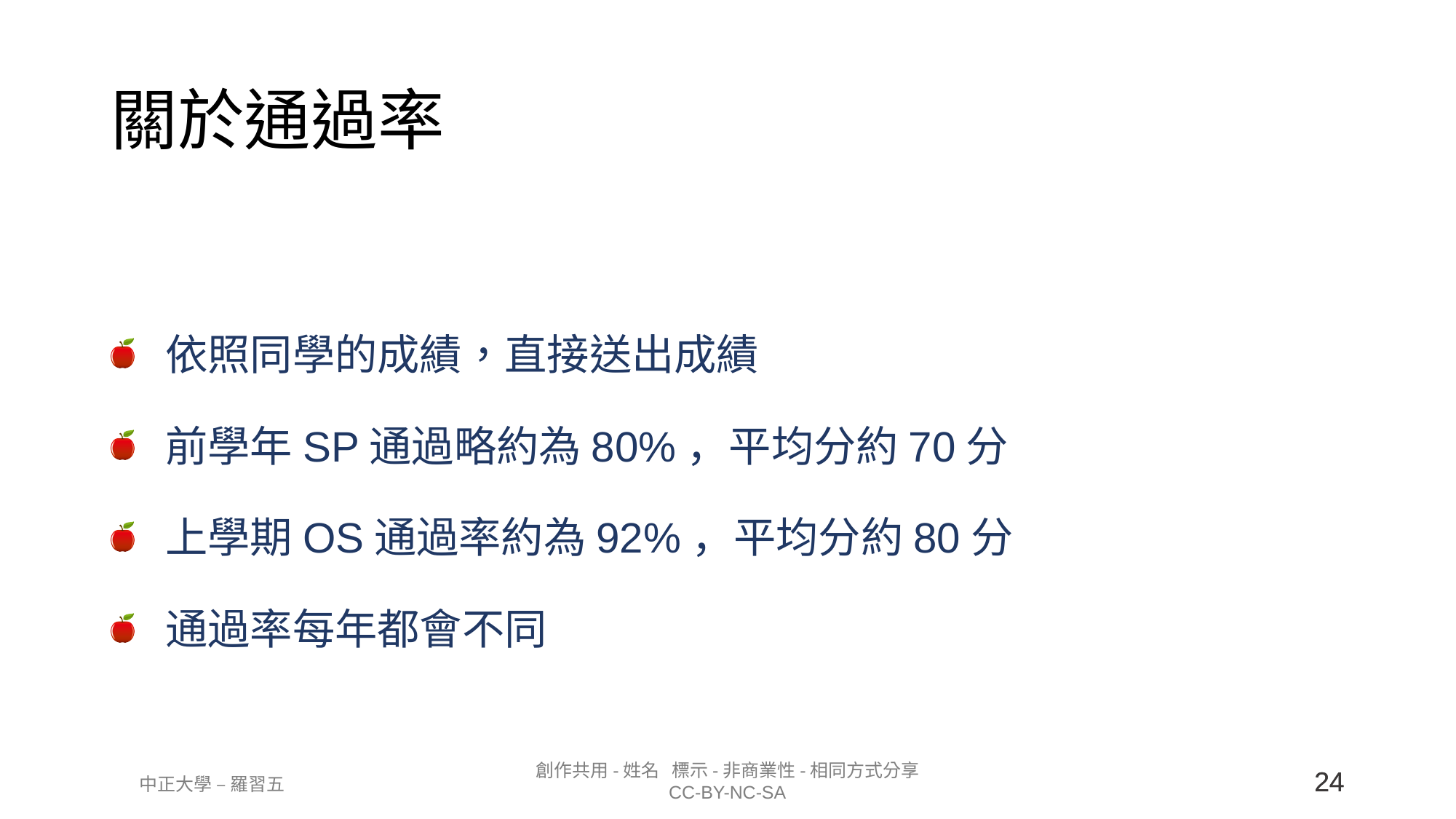

# 關於通過率
依照同學的成績，直接送出成績
前學年SP通過略約為80%，平均分約70分
上學期OS通過率約為92%，平均分約80分
通過率每年都會不同